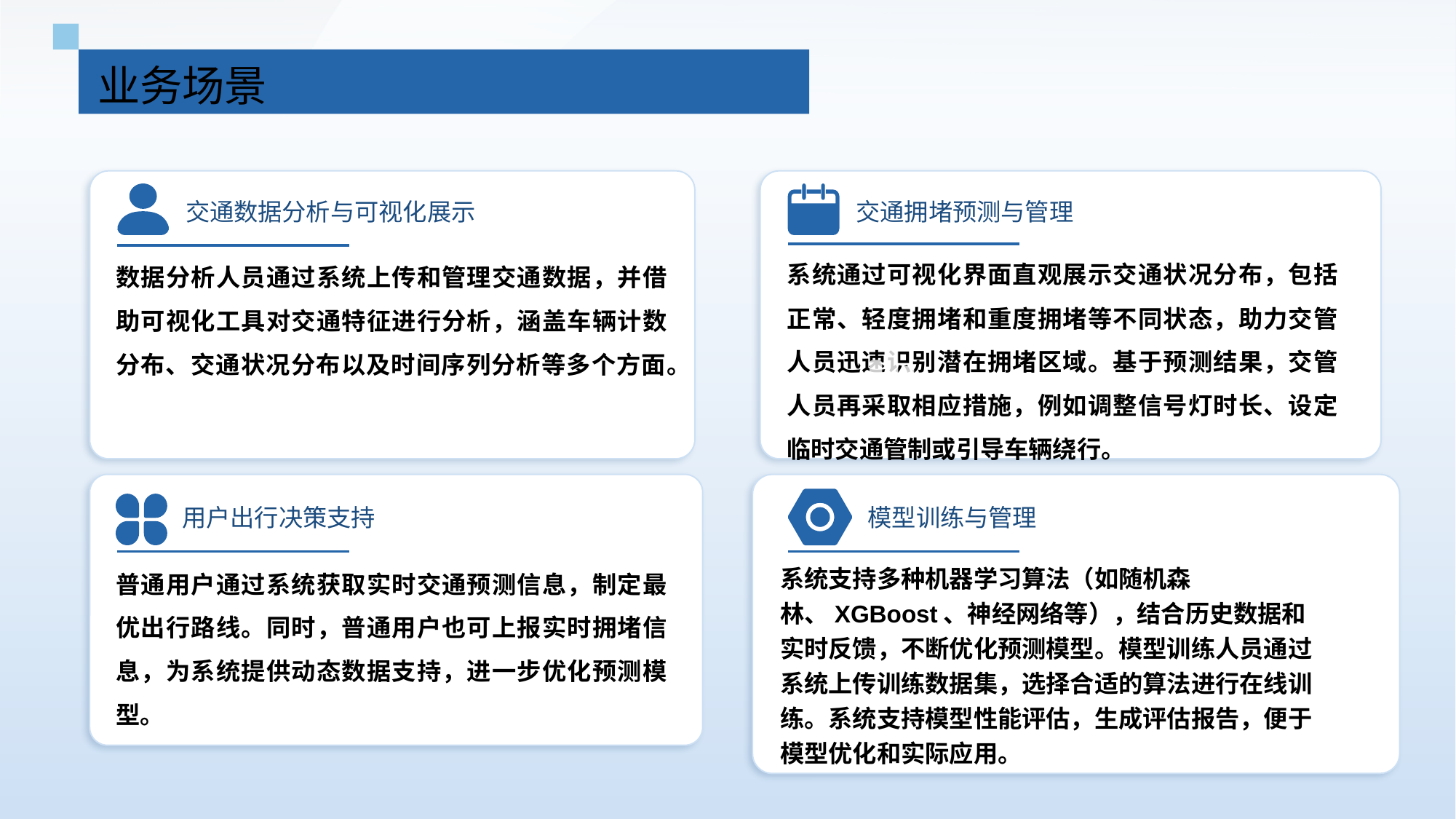

业务场景

交通数据分析与可视化展示
交通拥堵预测与管理

系统通过可视化界面直观展示交通状况分布，包括正常、轻度拥堵和重度拥堵等不同状态，助力交管人员迅速识别潜在拥堵区域。基于预测结果，交管人员再采取相应措施，例如调整信号灯时长、设定临时交通管制或引导车辆绕行。
数据分析人员通过系统上传和管理交通数据，并借助可视化工具对交通特征进行分析，涵盖车辆计数分布、交通状况分布以及时间序列分析等多个方面。

用户出行决策支持
模型训练与管理

系统支持多种机器学习算法（如随机森林、XGBoost、神经网络等），结合历史数据和实时反馈，不断优化预测模型。模型训练人员通过系统上传训练数据集，选择合适的算法进行在线训练。系统支持模型性能评估，生成评估报告，便于模型优化和实际应用。
普通用户通过系统获取实时交通预测信息，制定最优出行路线。同时，普通用户也可上报实时拥堵信息，为系统提供动态数据支持，进一步优化预测模型。